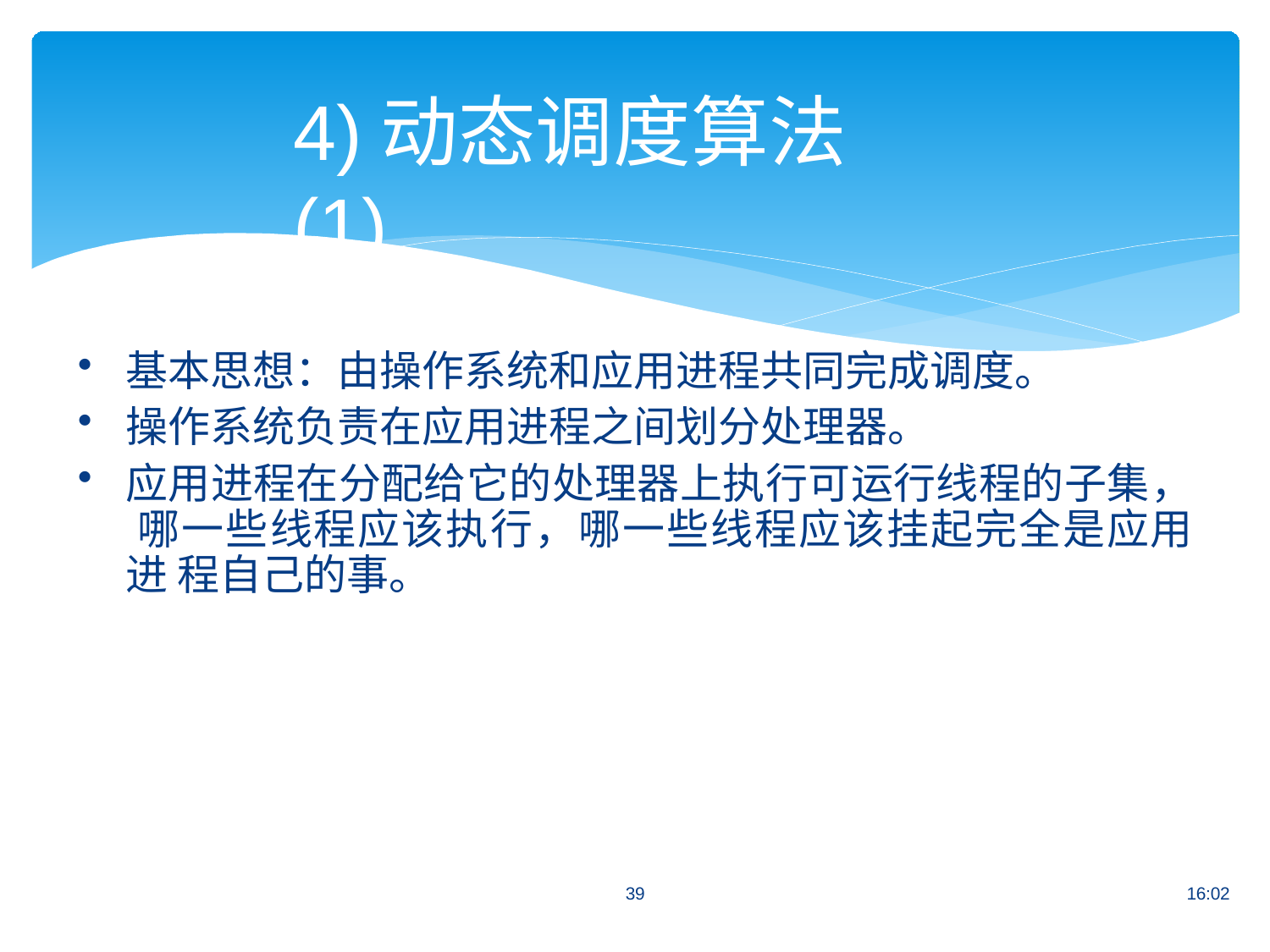

# 4)动态调度算法(1)

基本思想：由操作系统和应用进程共同完成调度。
操作系统负责在应用进程之间划分处理器。
应用进程在分配给它的处理器上执行可运行线程的子集，  哪一些线程应该执行，哪一些线程应该挂起完全是应用进 程自己的事。
39
16:02